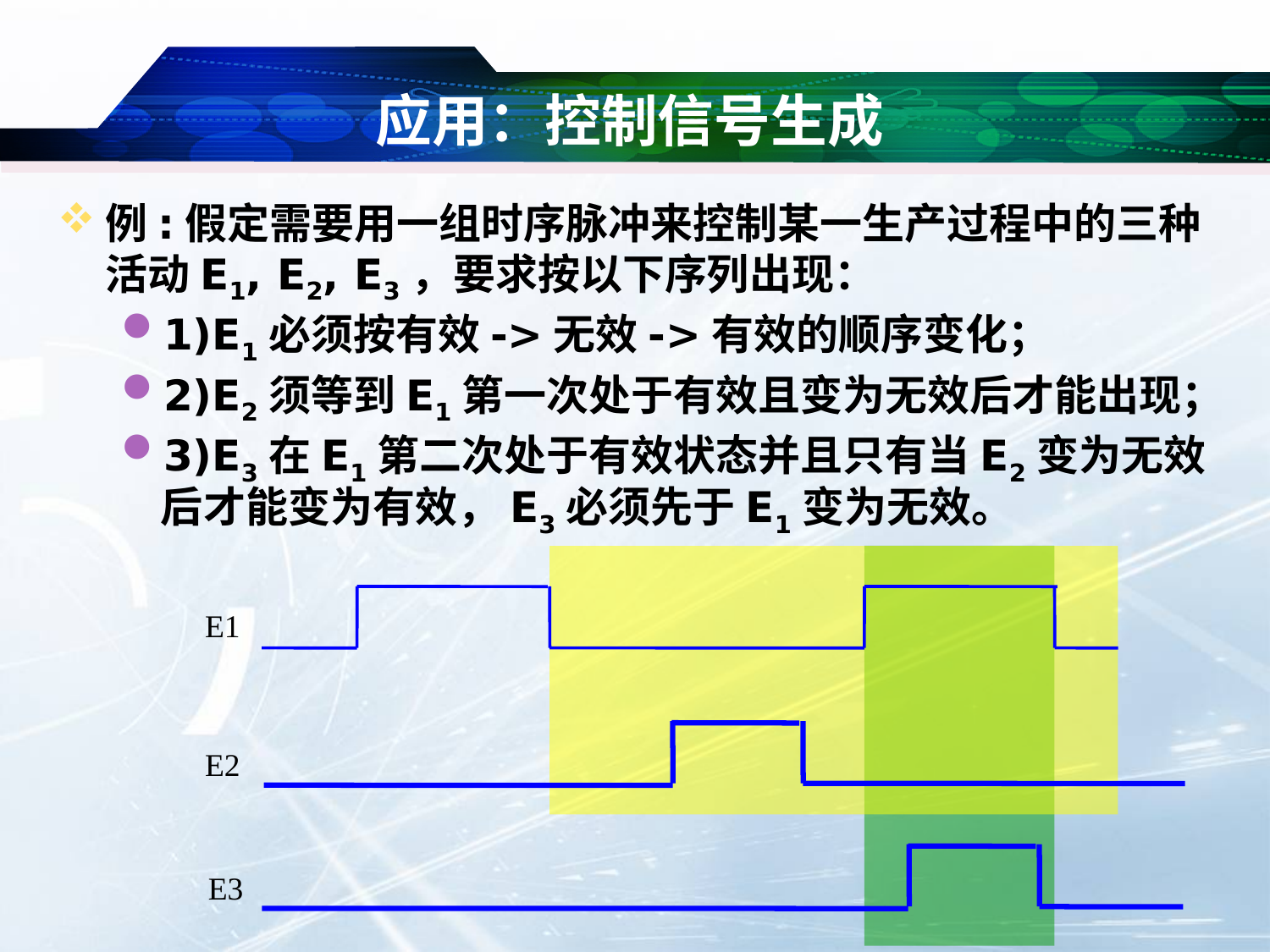

# 应用：控制信号生成
例:假定需要用一组时序脉冲来控制某一生产过程中的三种活动E1, E2, E3，要求按以下序列出现：
1)E1必须按有效->无效->有效的顺序变化；
2)E2须等到E1第一次处于有效且变为无效后才能出现；
3)E3在E1第二次处于有效状态并且只有当E2变为无效后才能变为有效，E3必须先于E1变为无效。

E1

E2

E3